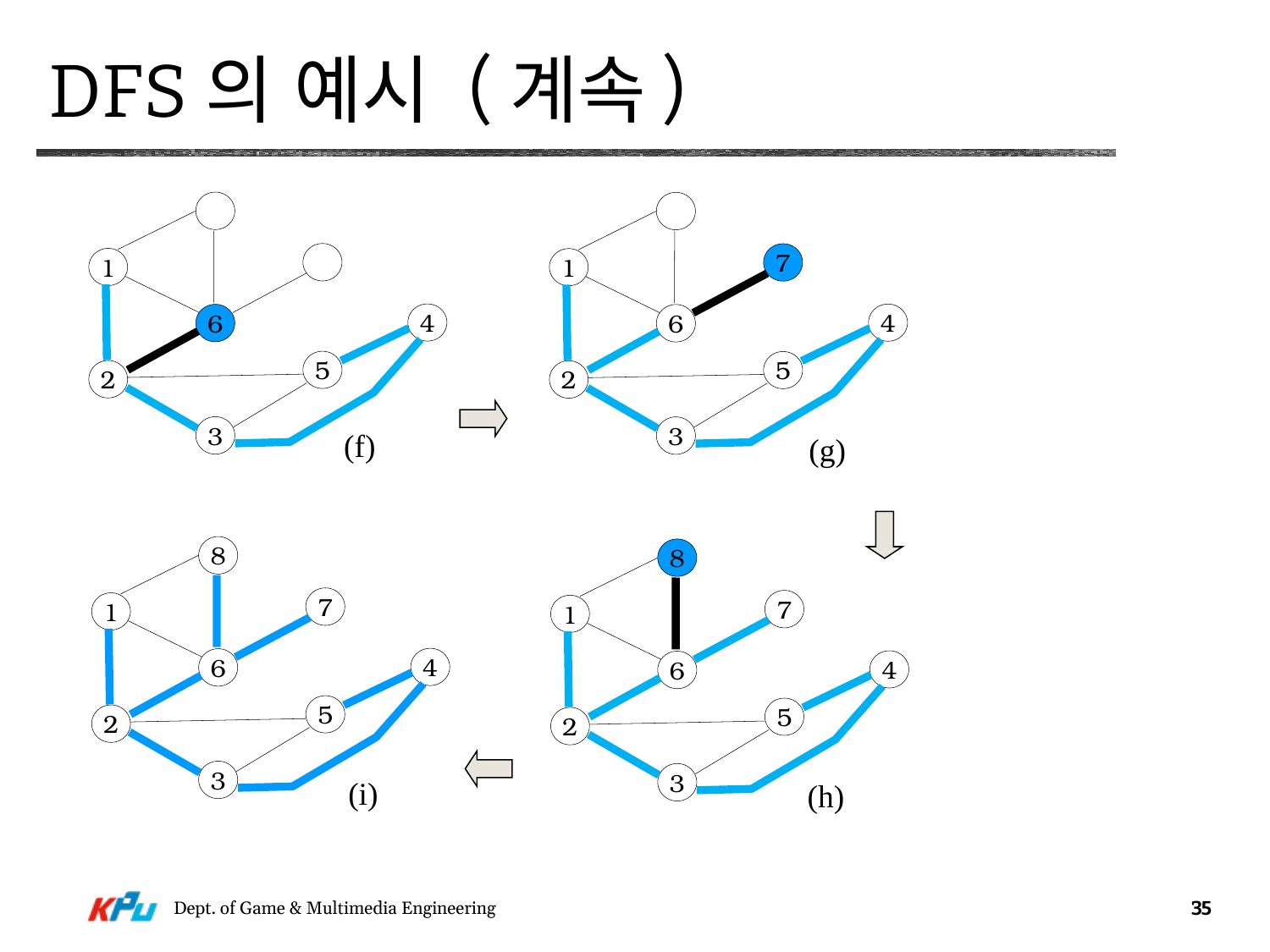

# DFS의 예시 (계속)

7
1
1

4
4
6
6

5
5
2
2

3
3
(f)
(g)

8
8

7
7
1
1

4
6
4
6

5
5
2
2

3
3
(i)
(h)
Dept. of Game & Multimedia Engineering
35